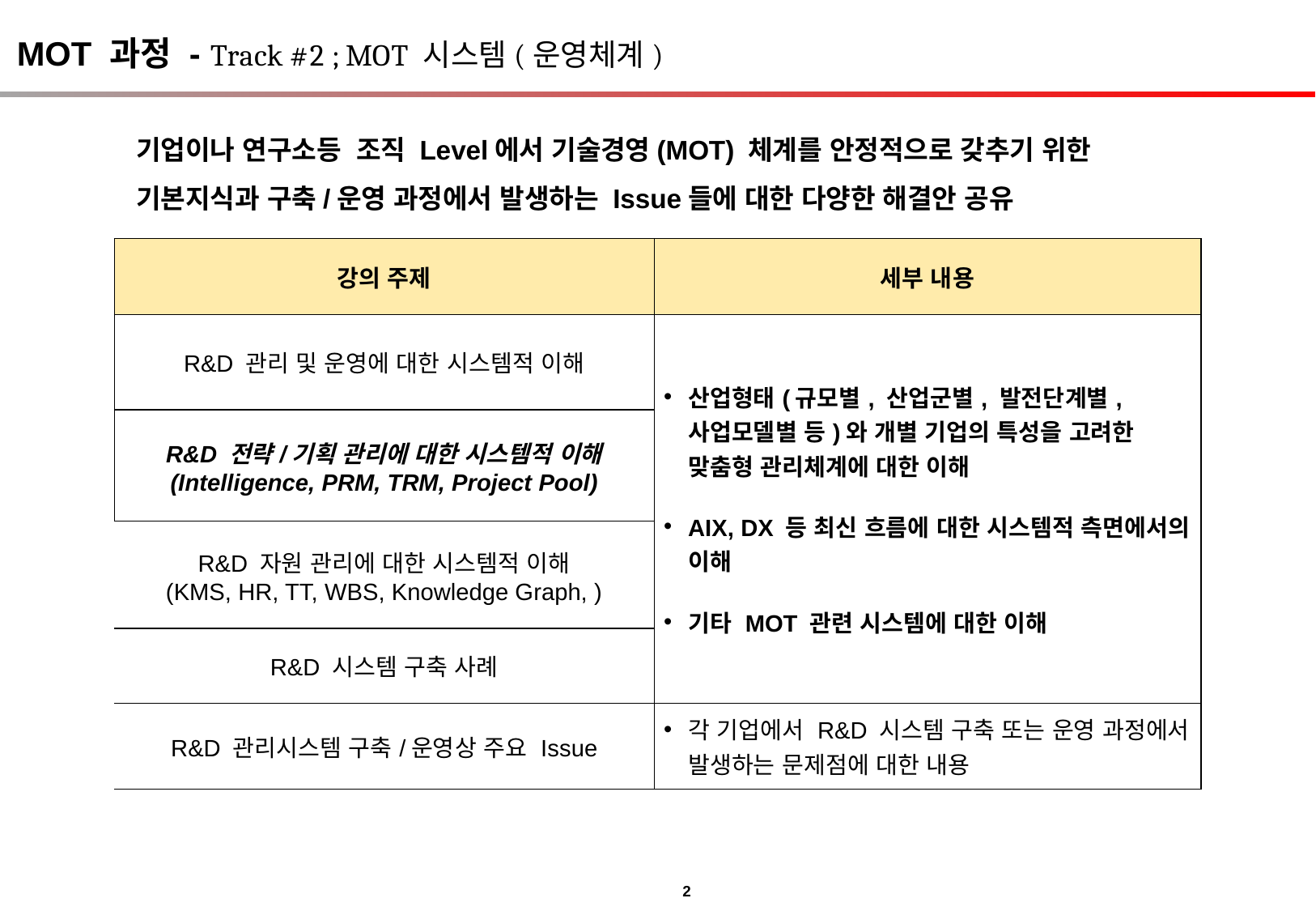

MOT 과정 - Track #2 ; MOT 시스템(운영체계)
기업이나 연구소등  조직 Level에서 기술경영(MOT) 체계를 안정적으로 갖추기 위한 기본지식과 구축/운영 과정에서 발생하는 Issue들에 대한 다양한 해결안 공유
| 강의 주제 | 세부 내용 |
| --- | --- |
| R&D 관리 및 운영에 대한 시스템적 이해 | 산업형태(규모별, 산업군별, 발전단계별, 사업모델별 등)와 개별 기업의 특성을 고려한 맞춤형 관리체계에 대한 이해 AIX, DX 등 최신 흐름에 대한 시스템적 측면에서의 이해 기타 MOT 관련 시스템에 대한 이해 |
| R&D 전략/기획 관리에 대한 시스템적 이해 (Intelligence, PRM, TRM, Project Pool) |  |
| R&D 자원 관리에 대한 시스템적 이해 (KMS, HR, TT, WBS, Knowledge Graph, ) |  |
| R&D 시스템 구축 사례 |  |
| R&D 관리시스템 구축/운영상 주요 Issue | 각 기업에서 R&D 시스템 구축 또는 운영 과정에서 발생하는 문제점에 대한 내용 |
2